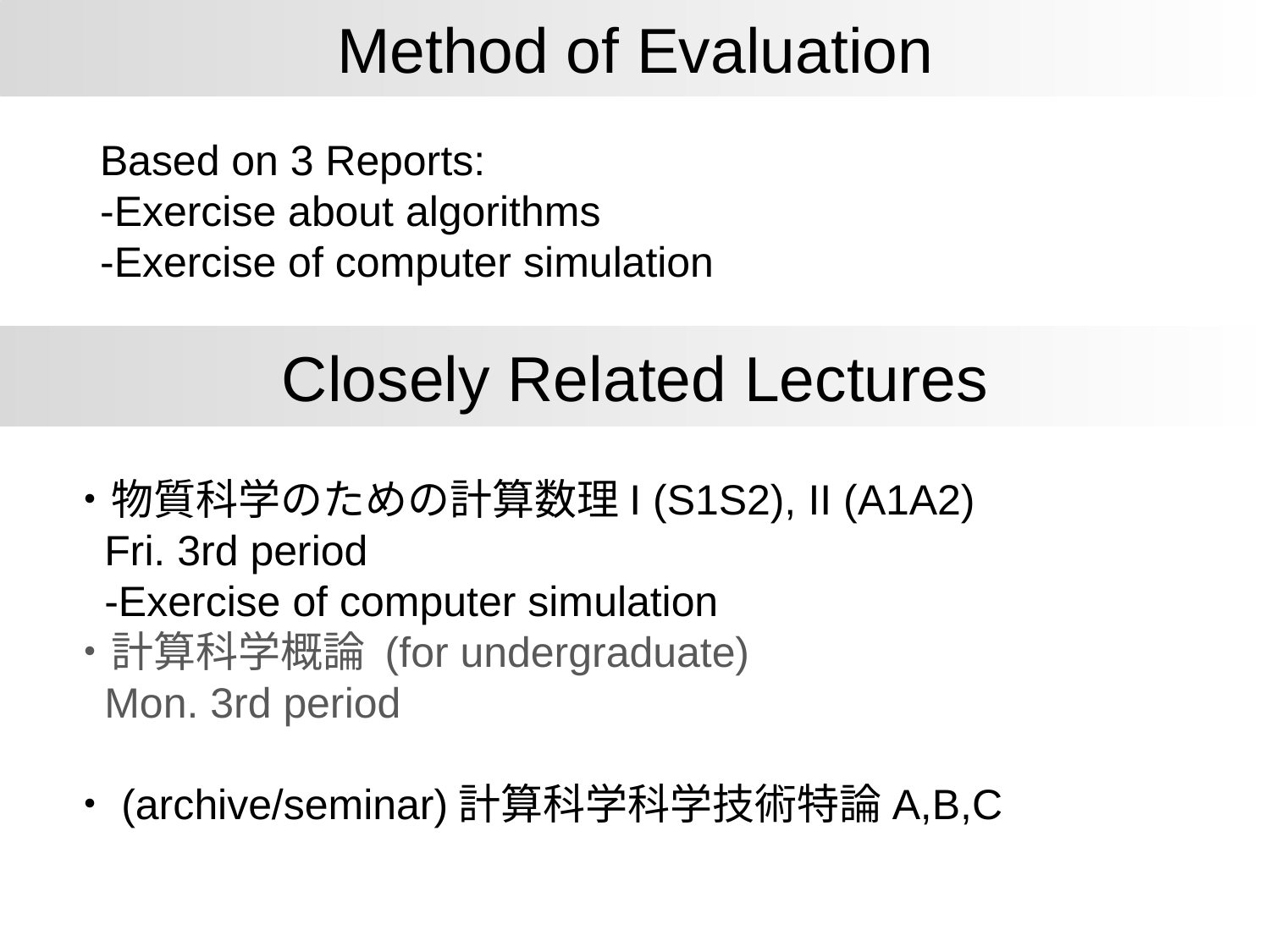

Method of Evaluation
Based on 3 Reports:
-Exercise about algorithms
-Exercise of computer simulation
Closely Related Lectures
・物質科学のための計算数理I (S1S2), II (A1A2)
   Fri. 3rd period
   -Exercise of computer simulation
・計算科学概論 (for undergraduate)
   Mon. 3rd period

・(archive/seminar)計算科学科学技術特論A,B,C